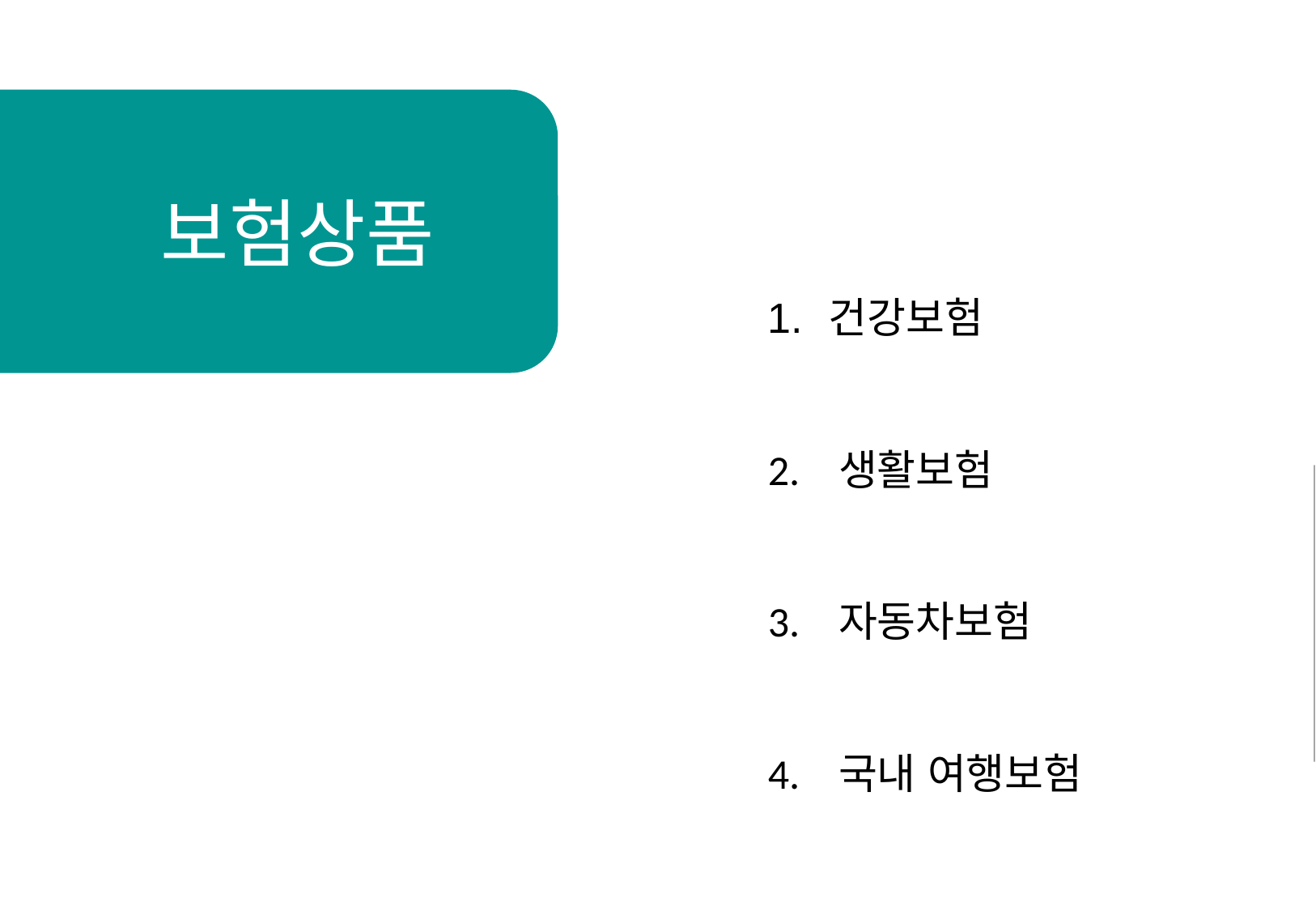

보험상품

건강보험

2.   생활보험

3.   자동차보험

4.   국내 여행보험